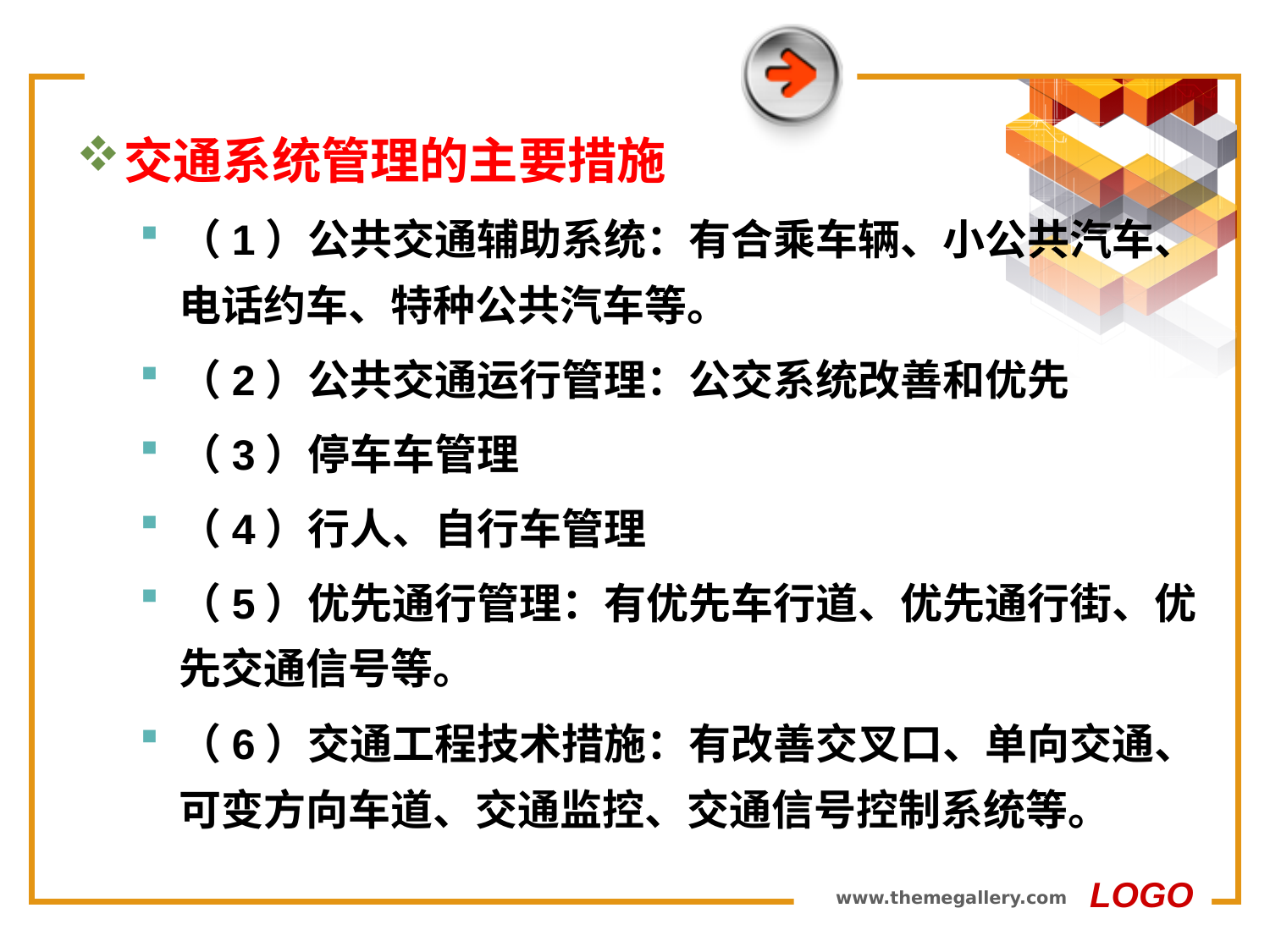

#

交通系统管理的主要措施
（1）公共交通辅助系统：有合乘车辆、小公共汽车、电话约车、特种公共汽车等。
（2）公共交通运行管理：公交系统改善和优先
（3）停车车管理
（4）行人、自行车管理
（5）优先通行管理：有优先车行道、优先通行街、优先交通信号等。
（6）交通工程技术措施：有改善交叉口、单向交通、可变方向车道、交通监控、交通信号控制系统等。
LOGO
www.themegallery.com